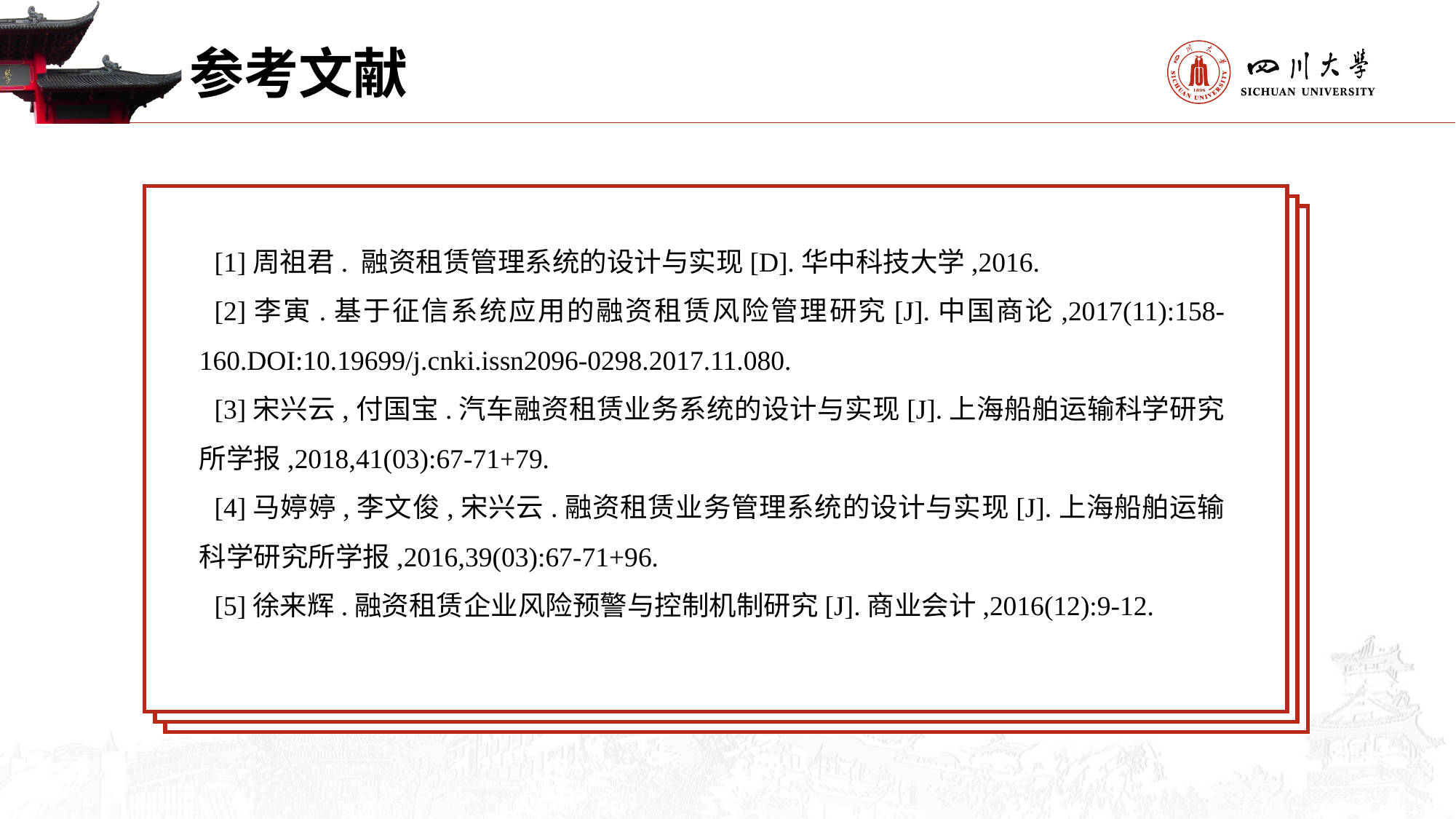

参考文献

[1]周祖君. 融资租赁管理系统的设计与实现[D].华中科技大学,2016.
[2]李寅.基于征信系统应用的融资租赁风险管理研究[J].中国商论,2017(11):158-160.DOI:10.19699/j.cnki.issn2096-0298.2017.11.080.
[3]宋兴云,付国宝.汽车融资租赁业务系统的设计与实现[J].上海船舶运输科学研究所学报,2018,41(03):67-71+79.
[4]马婷婷,李文俊,宋兴云.融资租赁业务管理系统的设计与实现[J].上海船舶运输科学研究所学报,2016,39(03):67-71+96.
[5]徐来辉.融资租赁企业风险预警与控制机制研究[J].商业会计,2016(12):9-12.